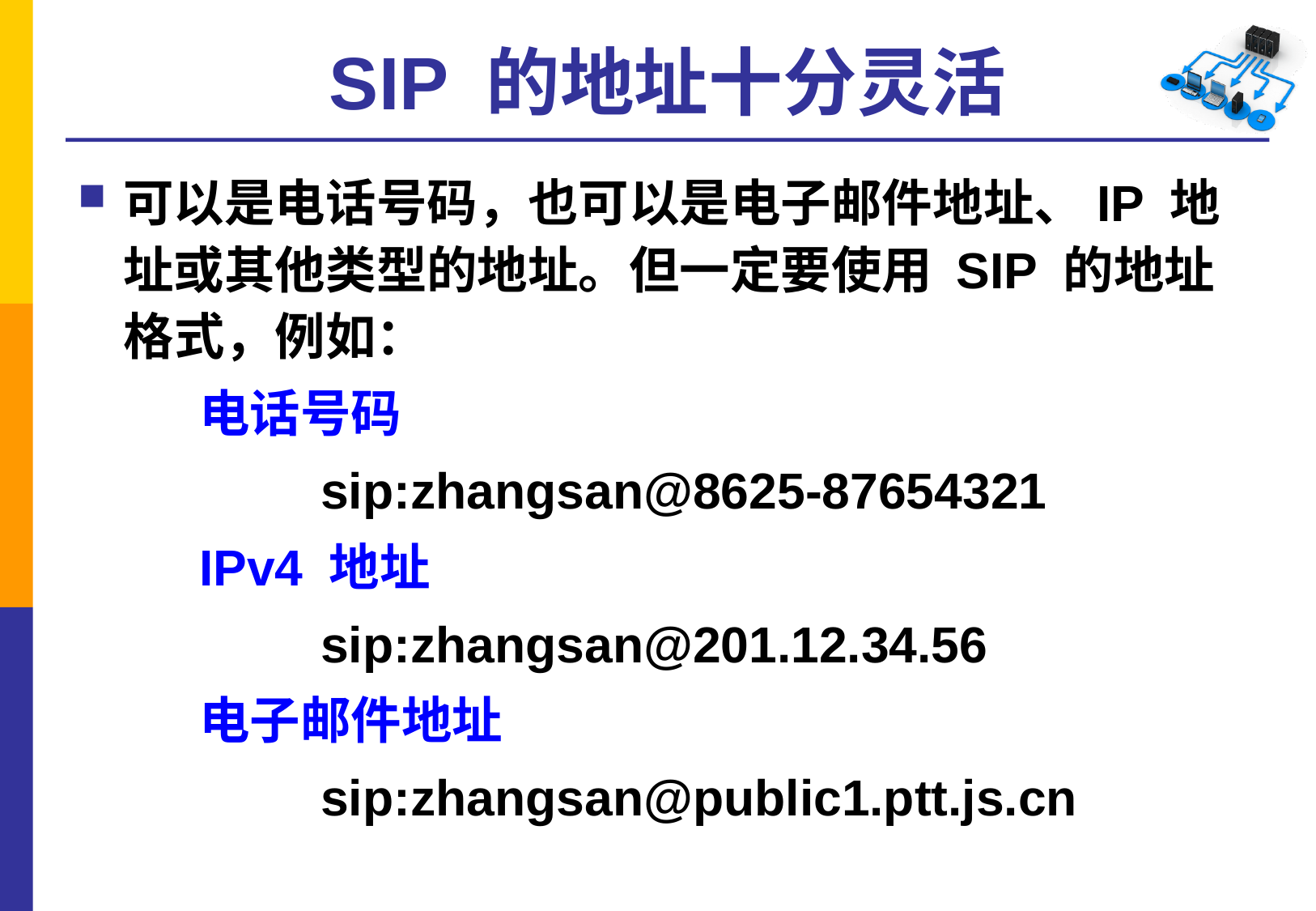

# SIP 的地址十分灵活
可以是电话号码，也可以是电子邮件地址、IP 地址或其他类型的地址。但一定要使用 SIP 的地址格式，例如：
	电话号码
   		sip:zhangsan@8625-87654321
	IPv4 地址
		sip:zhangsan@201.12.34.56
	电子邮件地址
		sip:zhangsan@public1.ptt.js.cn